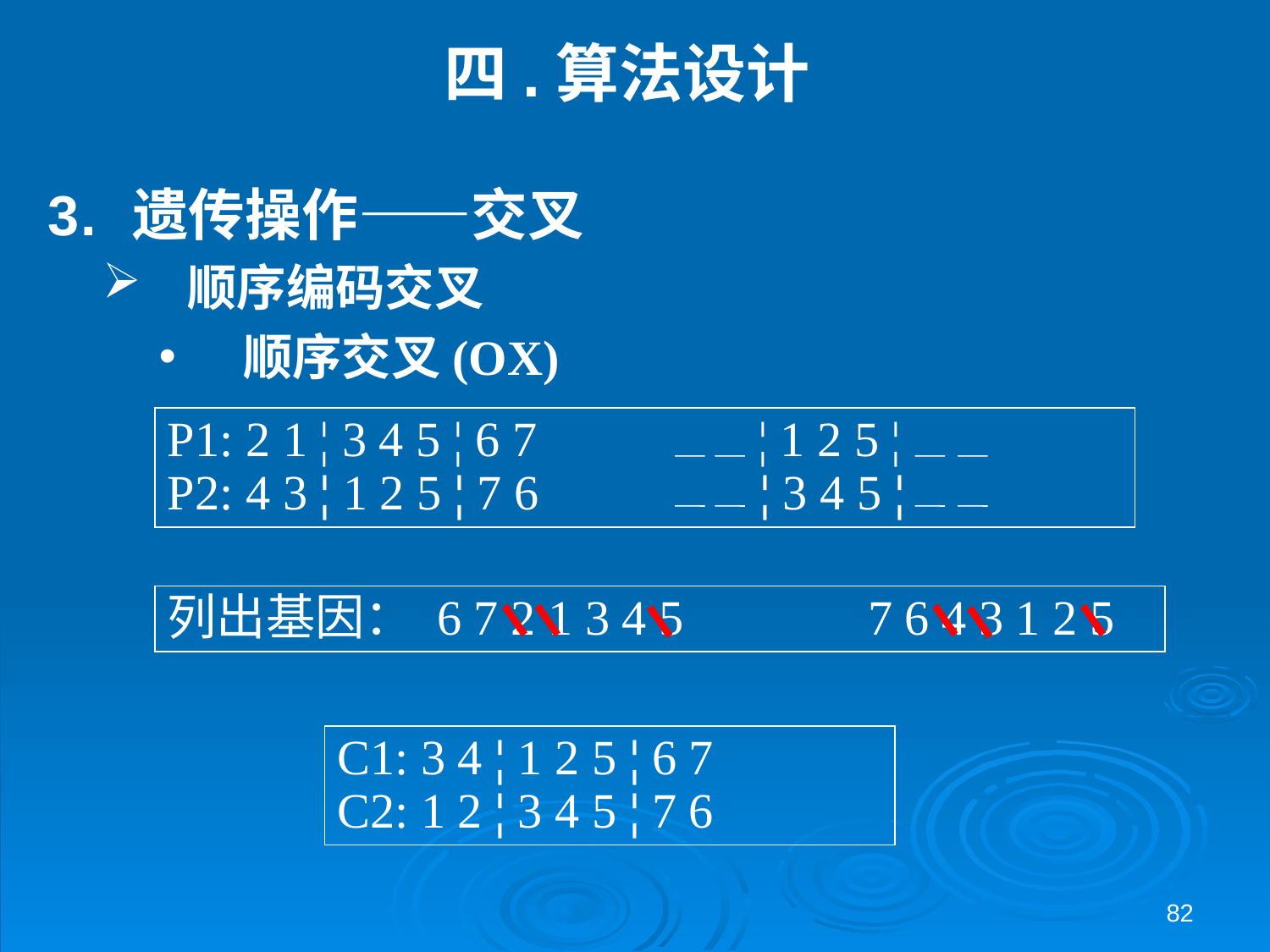

# 四.算法设计
遗传操作——交叉
顺序编码交叉
顺序交叉(OX)
P1: 2 1 ¦ 3 4 5 ¦ 6 7                  ¦ 1 2 5 ¦
P2: 4 3 ¦ 1 2 5 ¦ 7 6                  ¦ 3 4 5 ¦

列出基因： 6 7 2 1 3 4 5               7 6 4 3 1 2 5

C1: 3 4 ¦ 1 2 5 ¦ 6 7
C2: 1 2 ¦ 3 4 5 ¦ 7 6
82